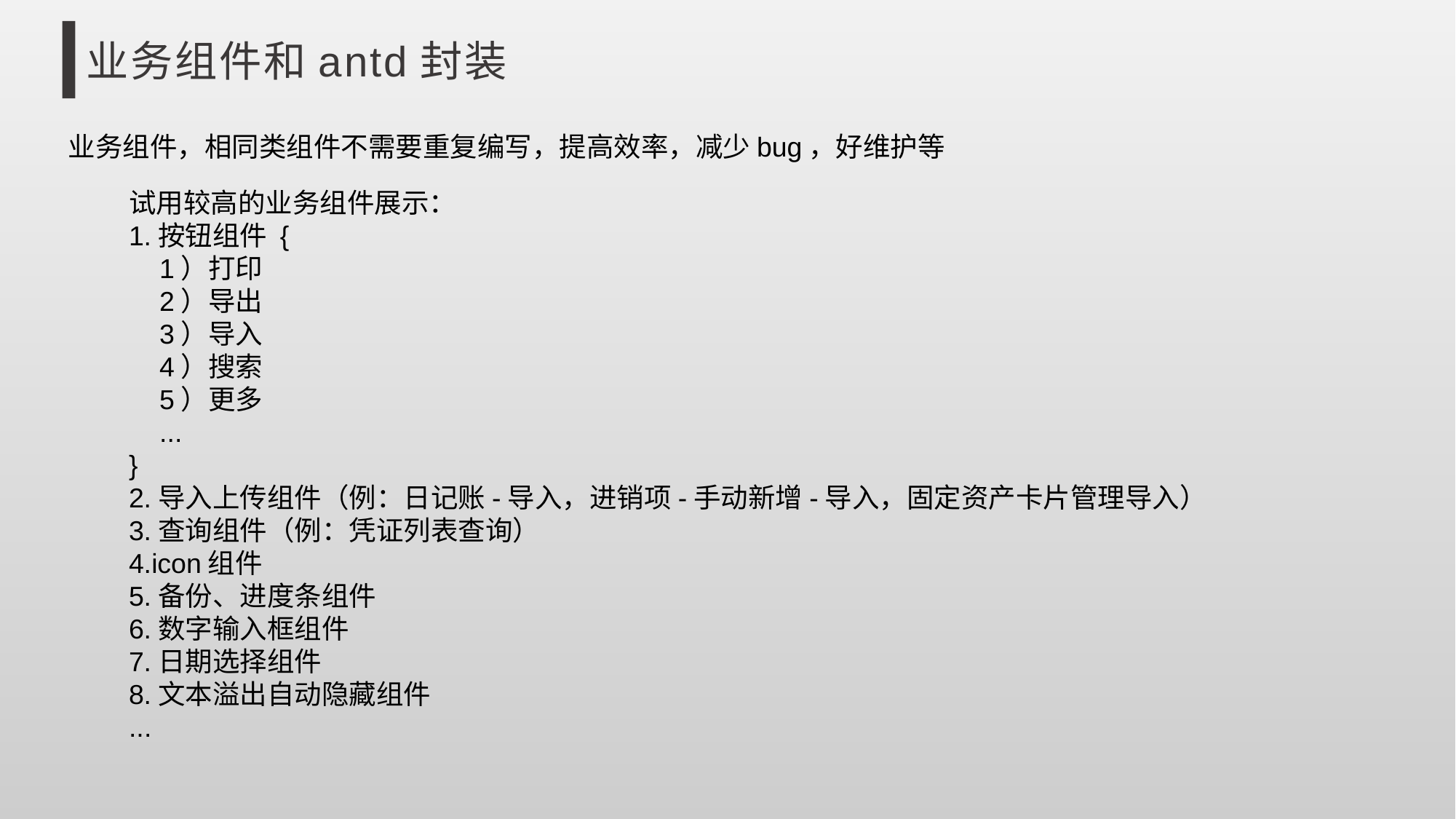

业务组件和antd封装
业务组件，相同类组件不需要重复编写，提高效率，减少bug，好维护等
试用较高的业务组件展示：
1.按钮组件 {
    1）打印
    2）导出
    3）导入
    4）搜索
    5）更多
    ...
}
2.导入上传组件（例：日记账-导入，进销项-手动新增-导入，固定资产卡片管理导入）
3.查询组件（例：凭证列表查询）
4.icon组件
5.备份、进度条组件
6.数字输入框组件
7.日期选择组件
8.文本溢出自动隐藏组件
...